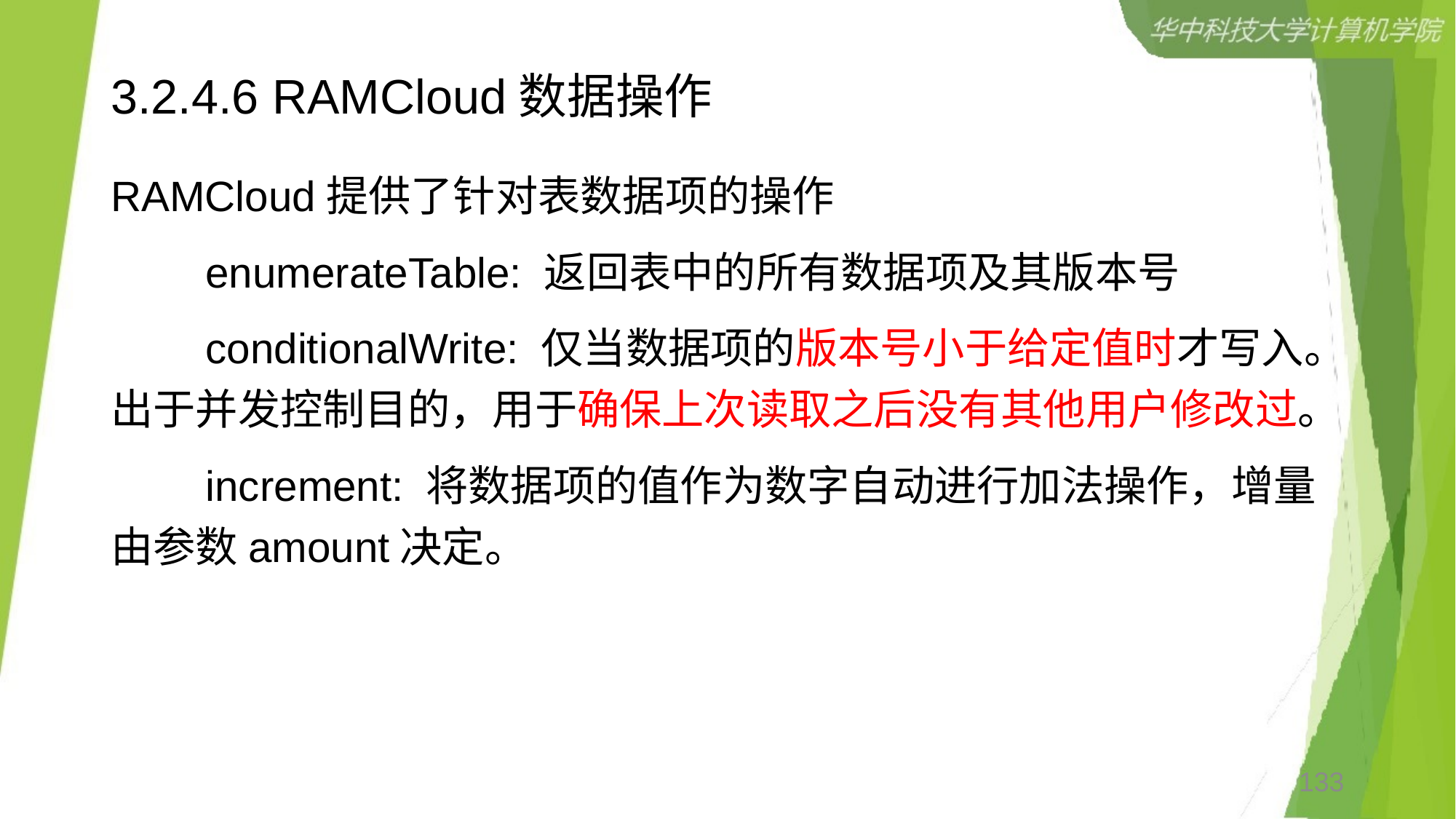

# 3.2.4.6 RAMCloud数据操作
RAMCloud提供了针对表数据项的操作
        enumerateTable: 返回表中的所有数据项及其版本号
        conditionalWrite: 仅当数据项的版本号小于给定值时才写入。出于并发控制目的，用于确保上次读取之后没有其他用户修改过。
        increment: 将数据项的值作为数字自动进行加法操作，增量由参数amount决定。
133